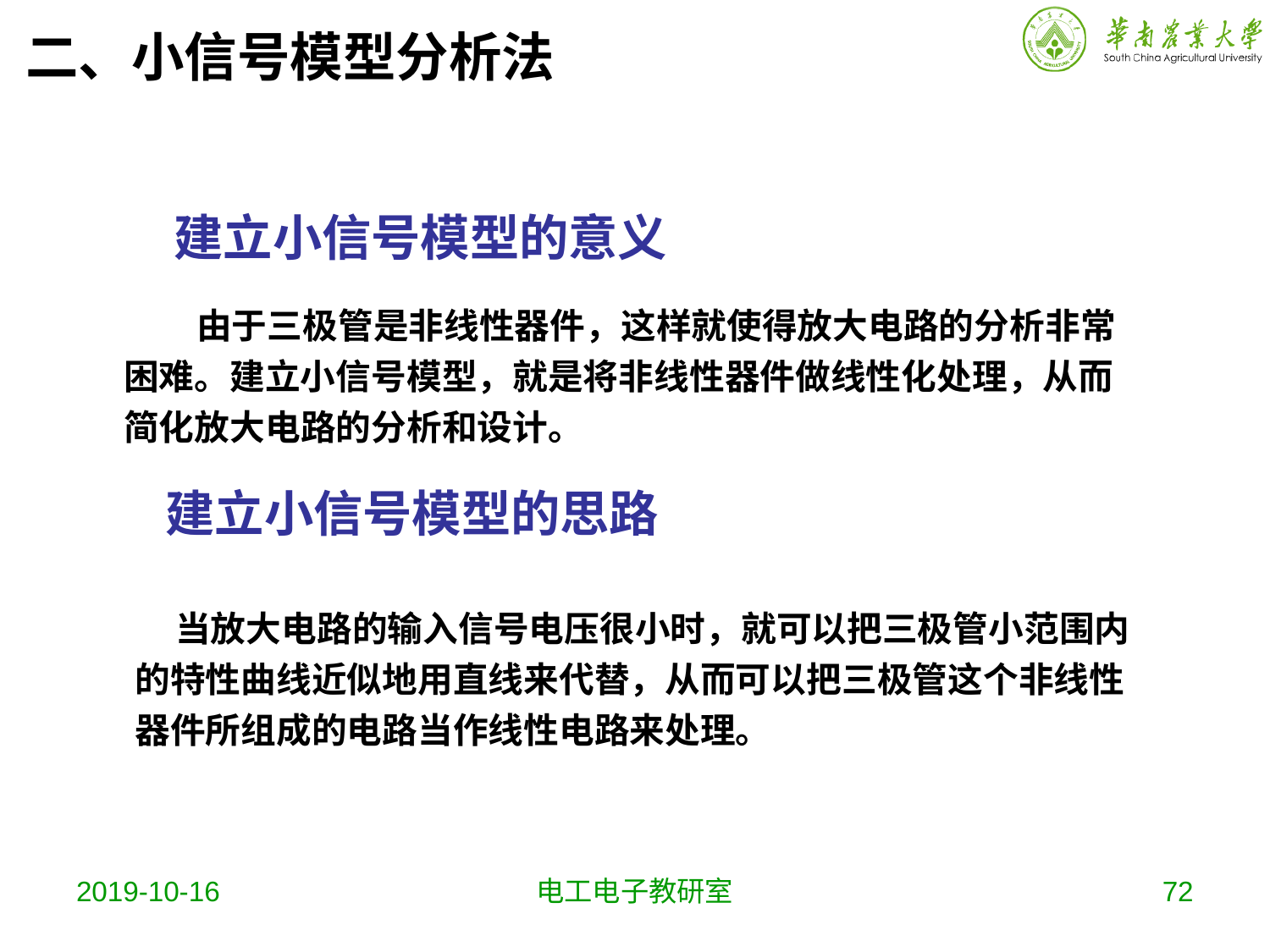

二、小信号模型分析法
建立小信号模型的意义
        由于三极管是非线性器件，这样就使得放大电路的分析非常困难。建立小信号模型，就是将非线性器件做线性化处理，从而简化放大电路的分析和设计。
建立小信号模型的思路
    当放大电路的输入信号电压很小时，就可以把三极管小范围内的特性曲线近似地用直线来代替，从而可以把三极管这个非线性器件所组成的电路当作线性电路来处理。
2019-10-16
电工电子教研室
72